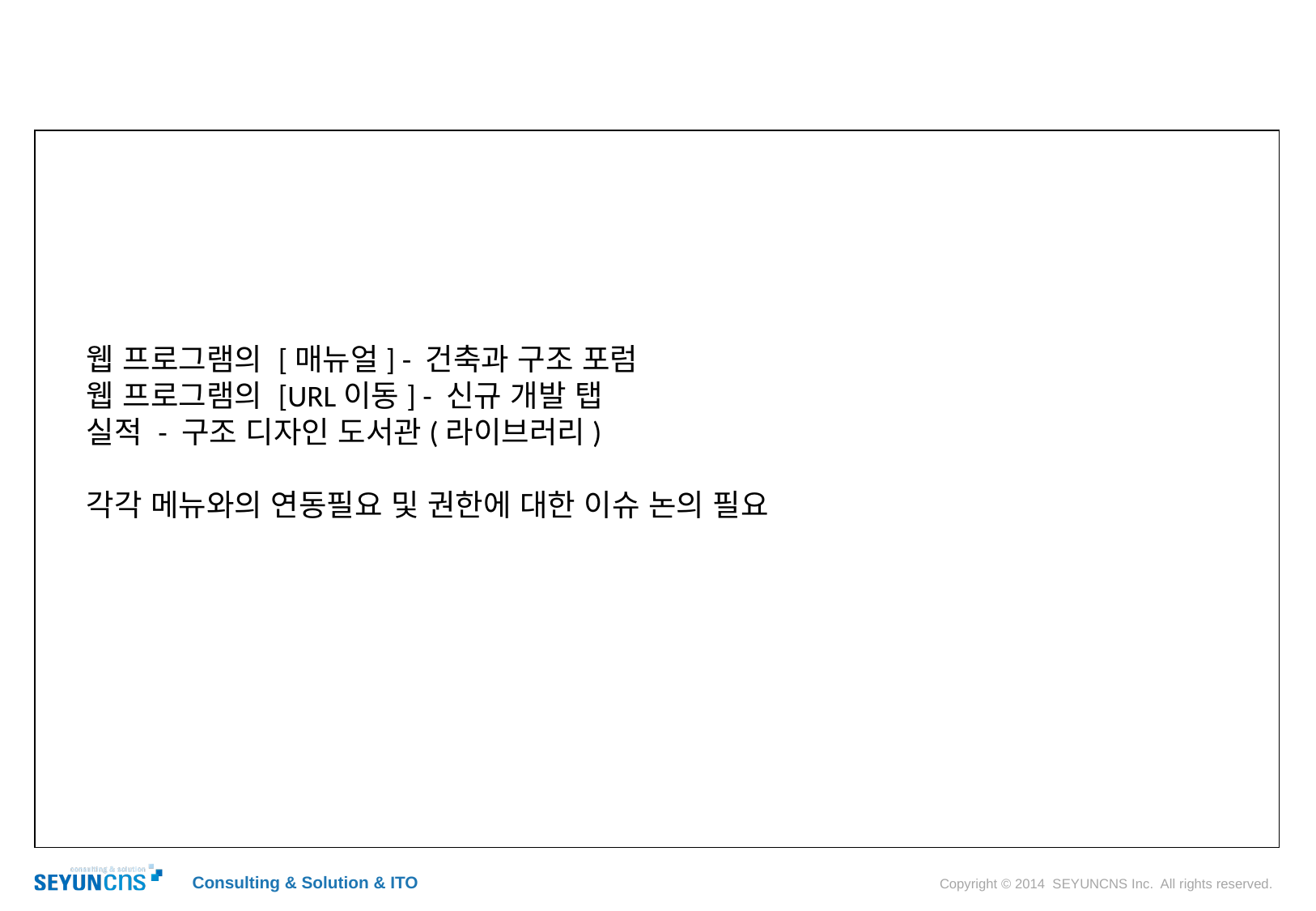

웹 프로그램의 [매뉴얼] - 건축과 구조 포럼
웹 프로그램의 [URL이동] - 신규 개발 탭
실적 - 구조 디자인 도서관(라이브러리)

각각 메뉴와의 연동필요 및 권한에 대한 이슈 논의 필요